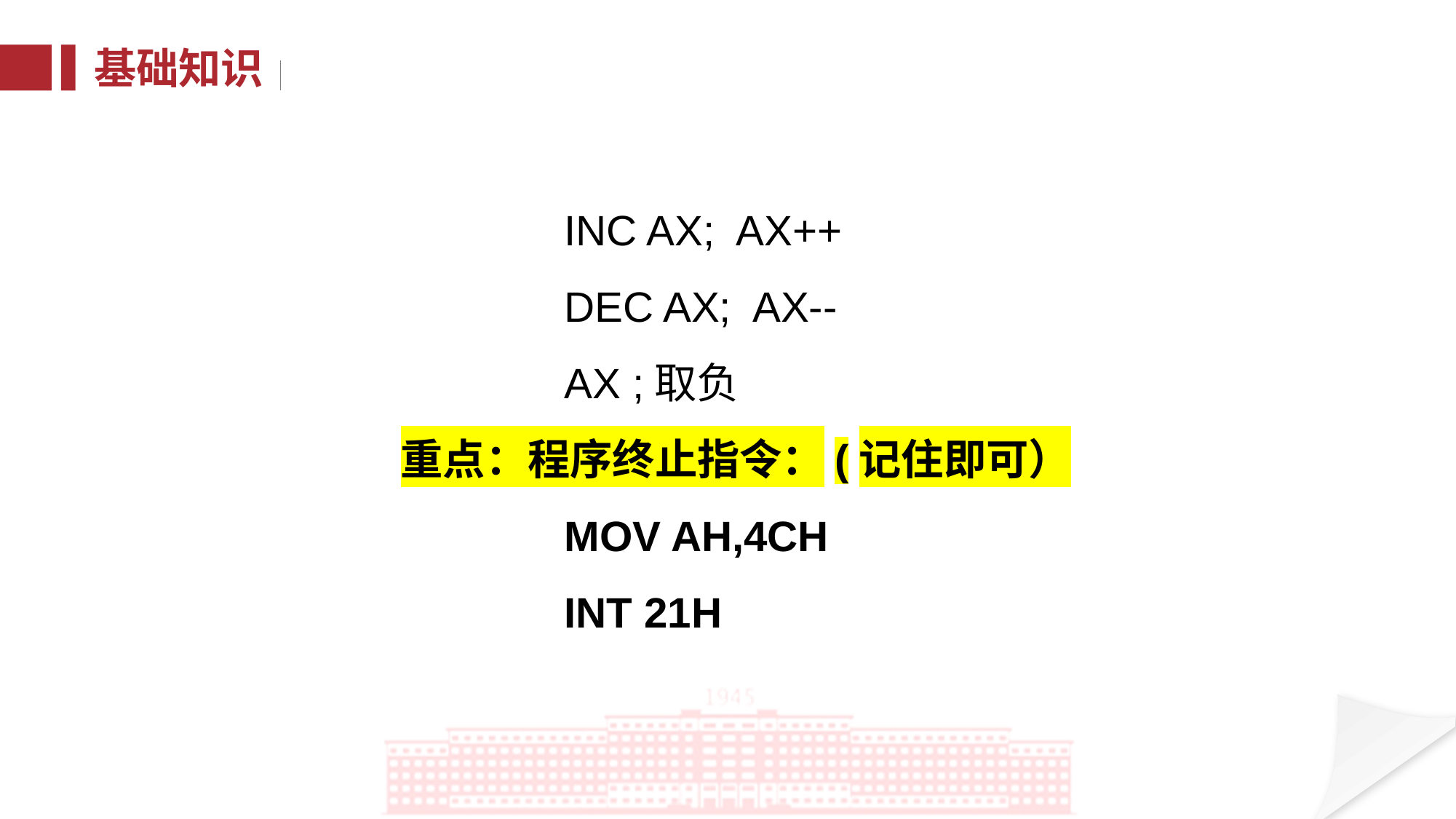

基础知识
INC AX;  AX++
DEC AX;  AX--
AX ;取负
重点：程序终止指令：(记住即可）
MOV AH,4CH
INT 21H